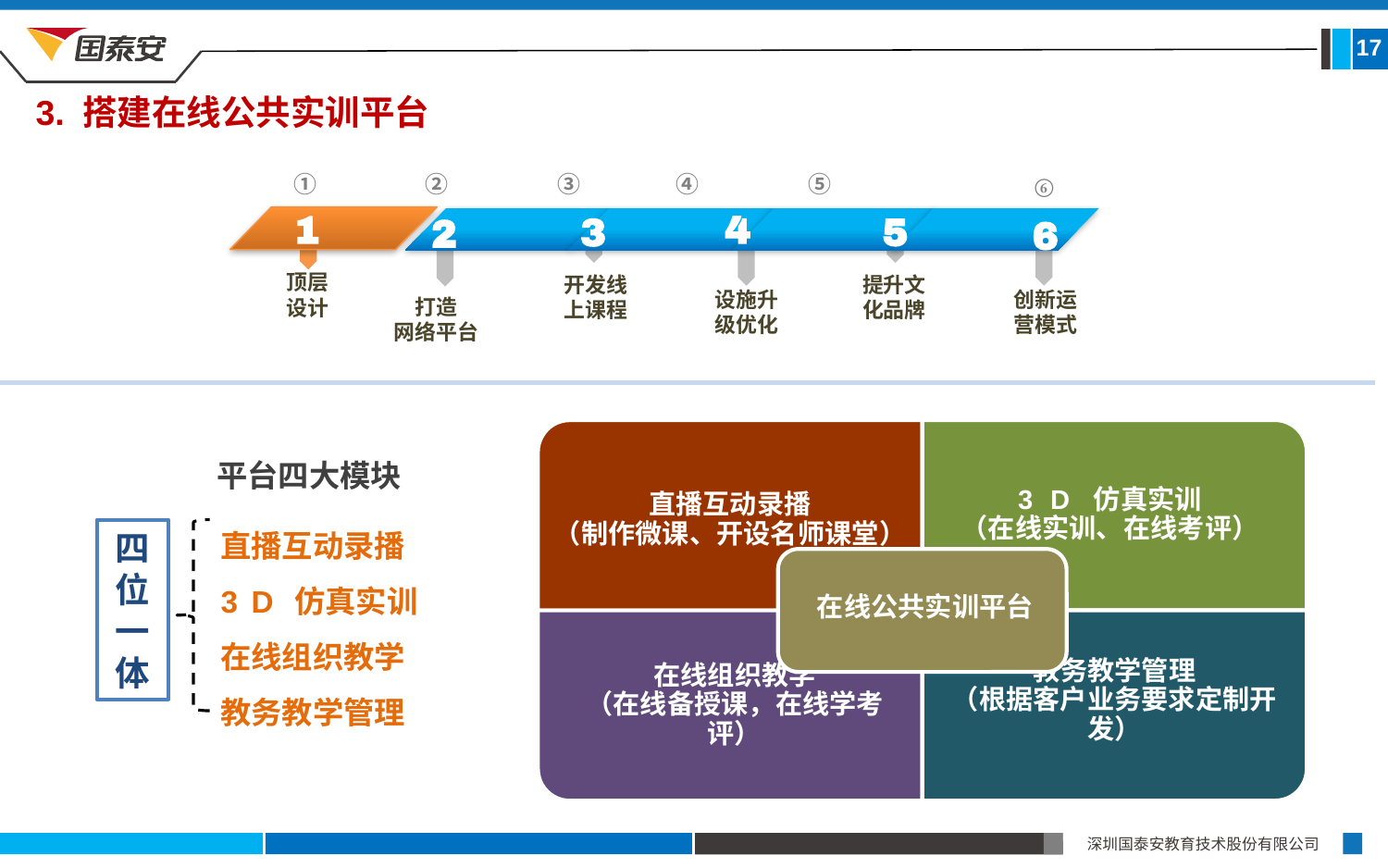

17
3. 搭建在线公共实训平台

①　　　　  ②　　　　   ③　　　     ④　　　 　  ⑤
1

4

打造
网络平台
顶层设计
开发线上课程
提升文化品牌
设施升级优化
创新运营模式
⑥
5
3
2
6
直播互动录播
（制作微课、开设名师课堂）
3D仿真实训
（在线实训、在线考评）
在线组织教学
（在线备授课，在线学考评）
教务教学管理
（根据客户业务要求定制开发）
在线公共实训平台
平台四大模块
直播互动录播
3D仿真实训
在线组织教学
教务教学管理
四位一体